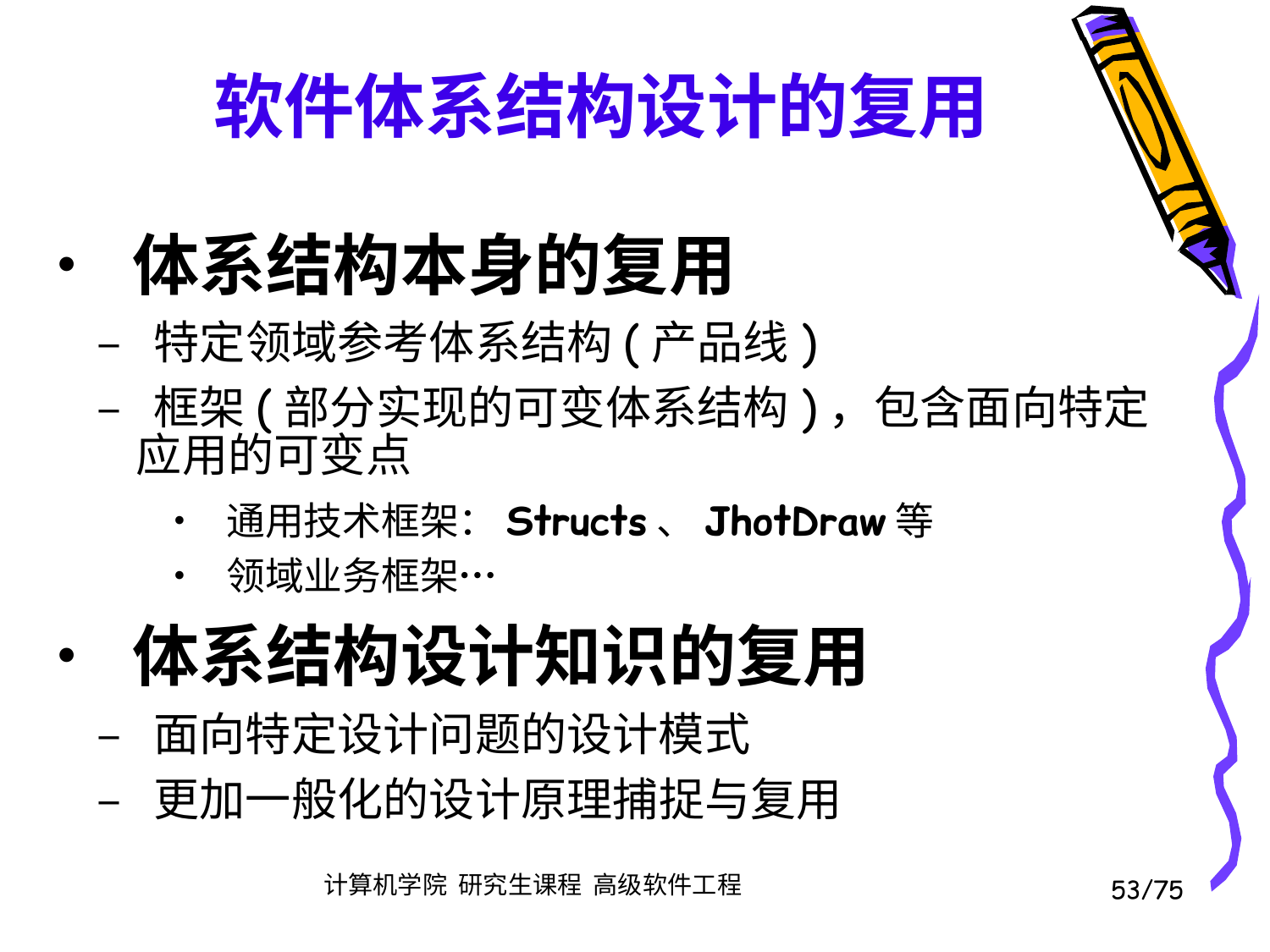

软件体系结构设计的复用

• 体系结构本身的复用
	–  特定领域参考体系结构(产品线)
	–  框架(部分实现的可变体系结构)，包含面向特定
		应用的可变点
			•  通用技术框架：Structs、JhotDraw等
			•  领域业务框架…
• 体系结构设计知识的复用
	–  面向特定设计问题的设计模式
	–  更加一般化的设计原理捕捉与复用

53/75
计算机学院  研究生课程  高级软件工程